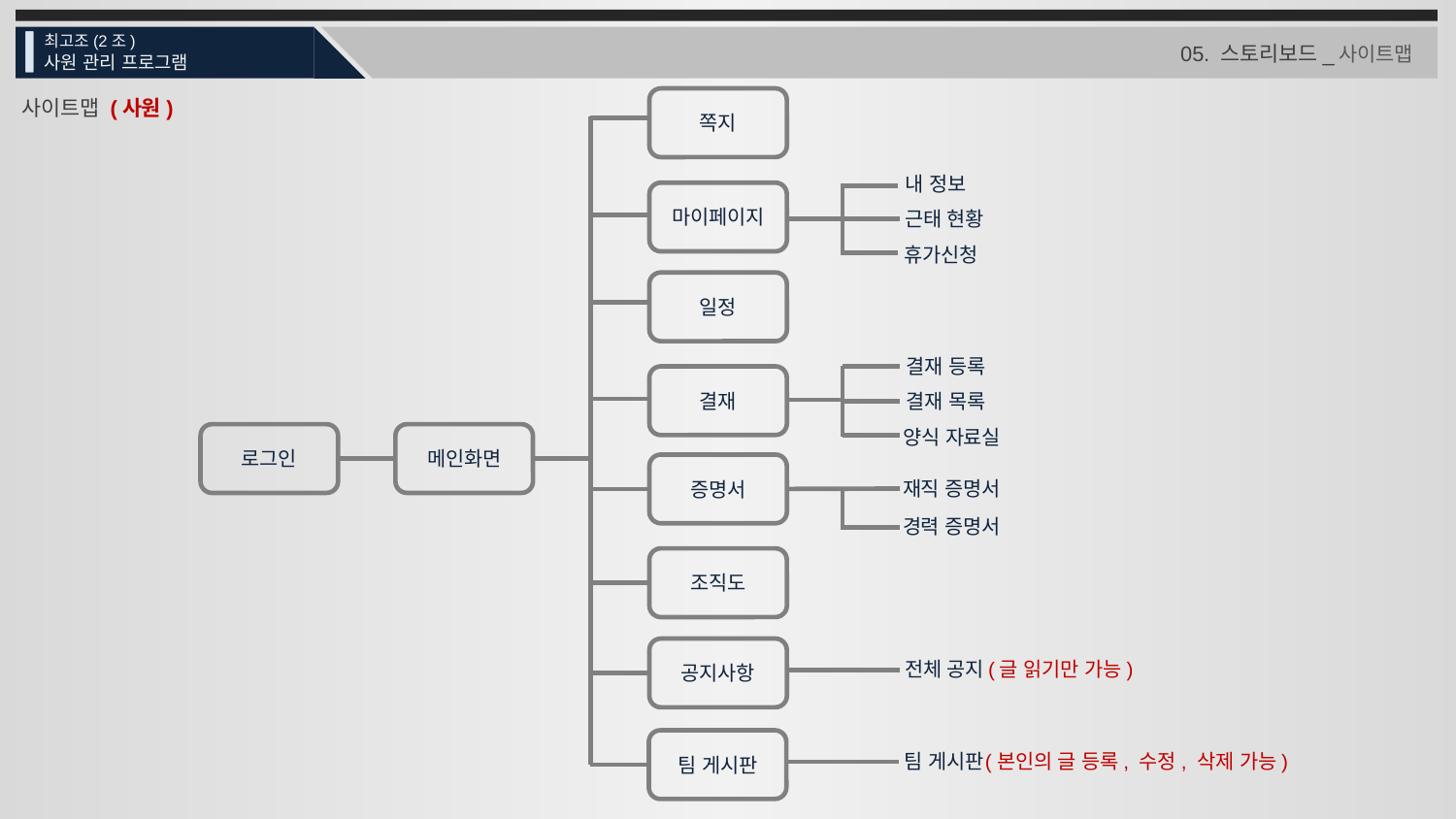

최고조(2조)

사원 관리 프로그램

05. 스토리보드_사이트맵
사이트맵 (사원)
쪽지
내 정보
마이페이지
근태 현황
휴가신청
일정
결재 등록
결재
결재 목록
양식 자료실
로그인
메인화면
증명서
재직 증명서
경력 증명서
조직도
공지사항
전체 공지
(글 읽기만 가능)
팀 게시판
팀 게시판
(본인의 글 등록, 수정, 삭제 가능)